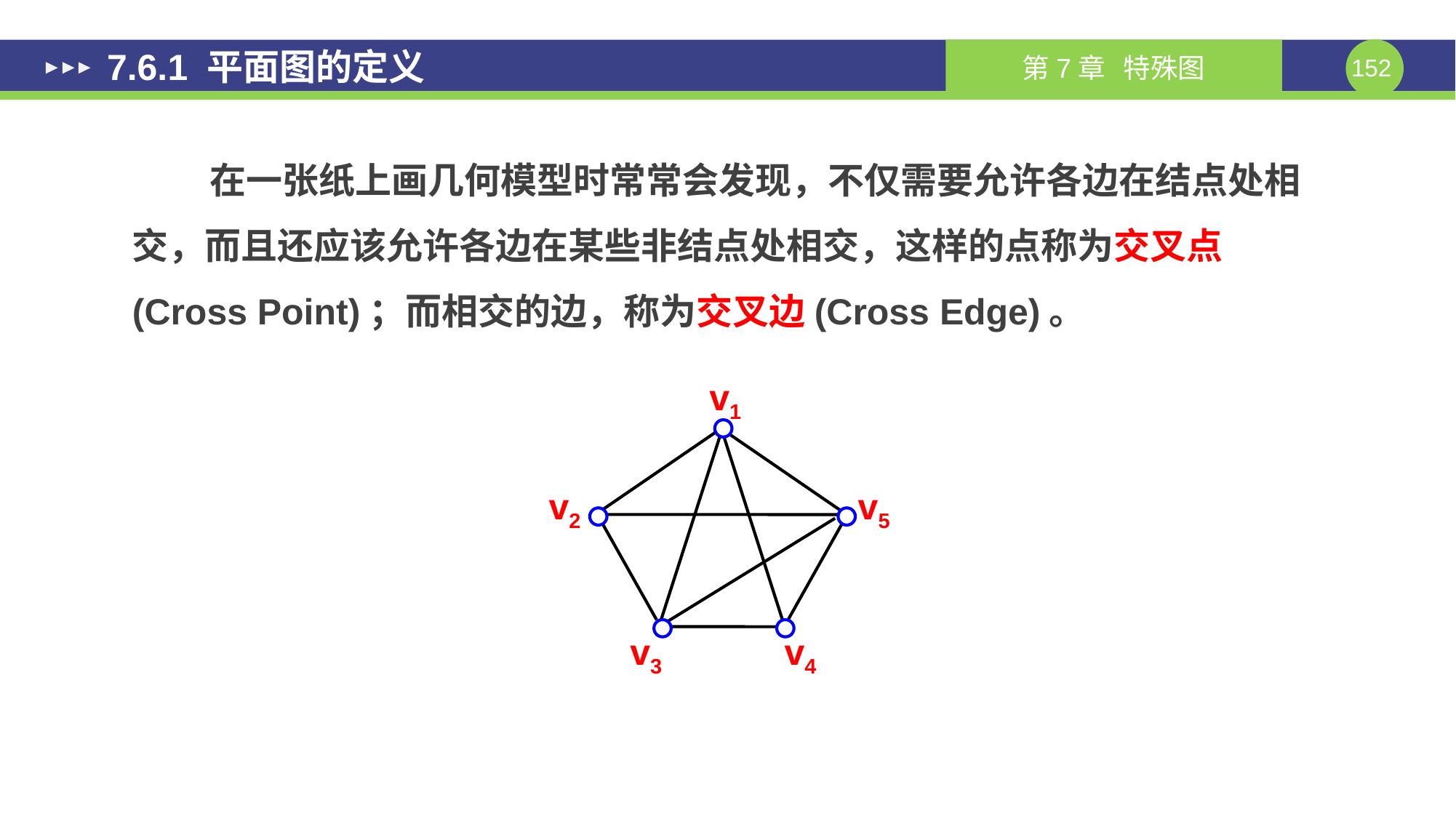

# 7.6.1 平面图的定义
在一张纸上画几何模型时常常会发现，不仅需要允许各边在结点处相交，而且还应该允许各边在某些非结点处相交，这样的点称为交叉点(Cross Point)；而相交的边，称为交叉边(Cross Edge)。
v1

v2
v5

v3
v4